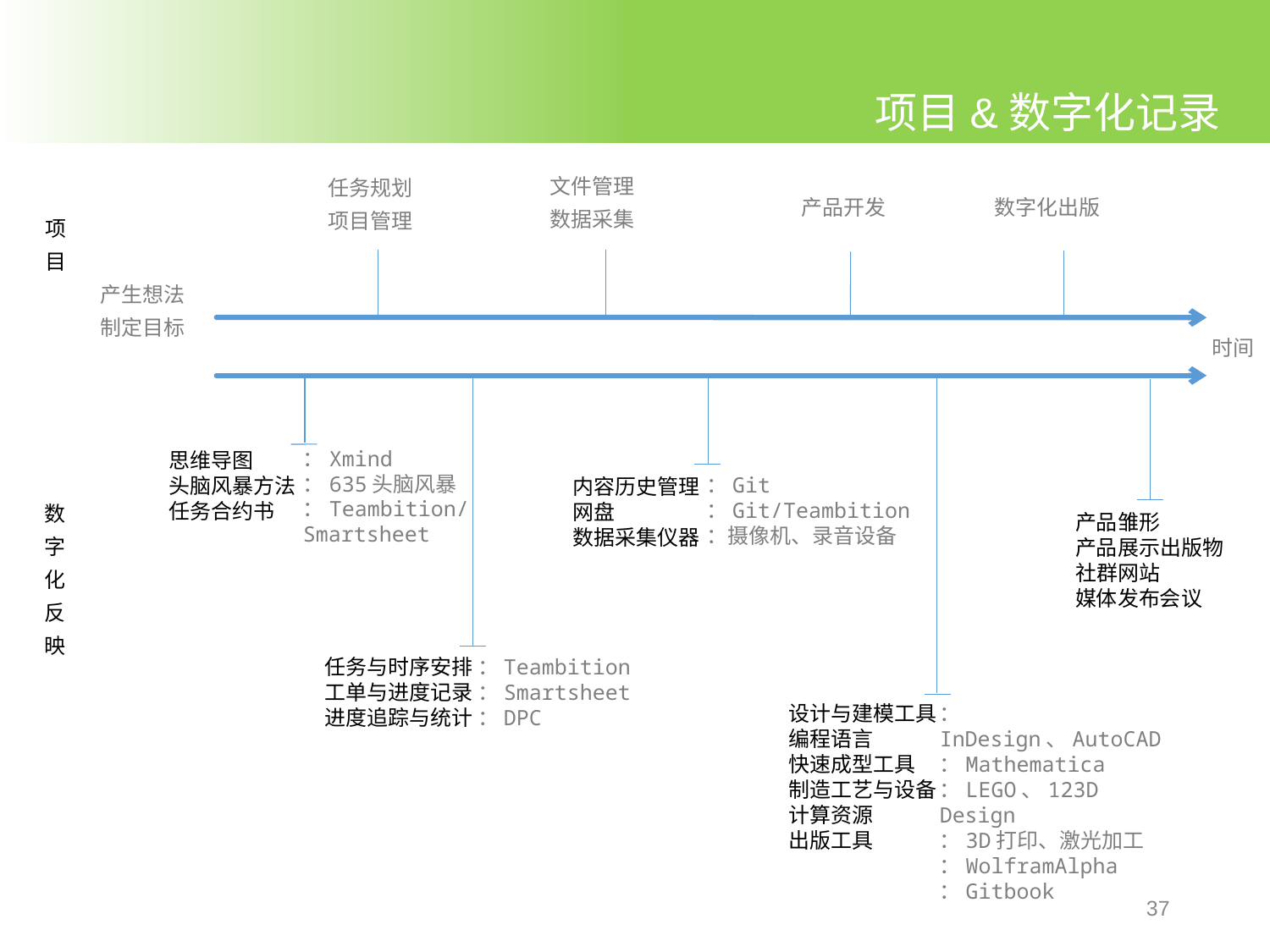

项目&数字化记录
文件管理
数据采集
任务规划
项目管理
产品开发
数字化出版
项目
产生想法
制定目标
时间
：Xmind
：635头脑风暴
：Teambition/Smartsheet
思维导图
头脑风暴方法
任务合约书
：Git
：Git/Teambition
：摄像机、录音设备
内容历史管理
网盘
数据采集仪器
数字化反映
产品雏形
产品展示出版物
社群网站
媒体发布会议
任务与时序安排
工单与进度记录
进度追踪与统计
：Teambition
：Smartsheet
：DPC
设计与建模工具
编程语言
快速成型工具
制造工艺与设备
计算资源
出版工具
：InDesign、AutoCAD
：Mathematica
：LEGO、123D Design
：3D打印、激光加工
：WolframAlpha
：Gitbook
37